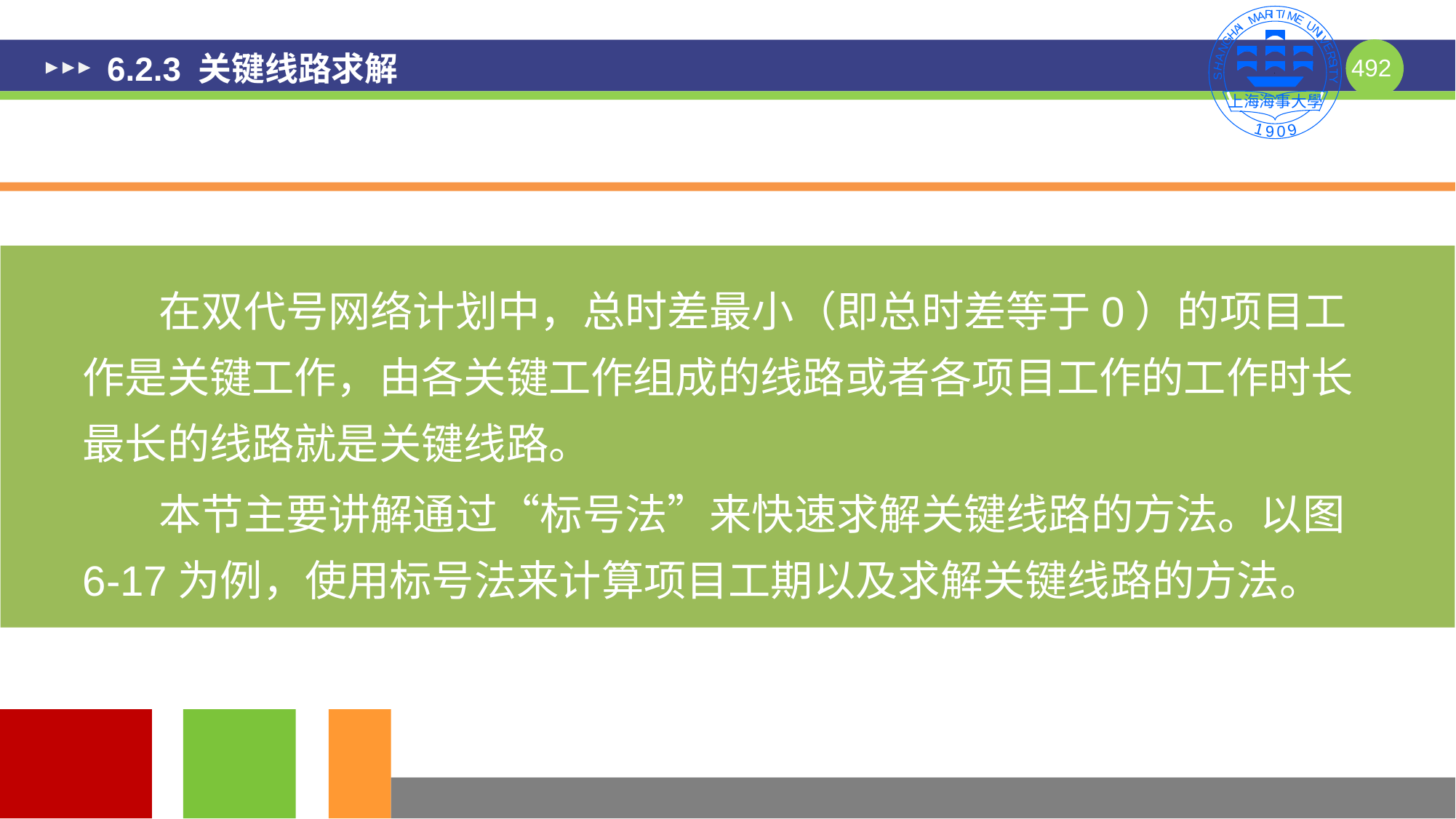

# 6.2.3 关键线路求解

       在双代号网络计划中，总时差最小（即总时差等于0）的项目工作是关键工作，由各关键工作组成的线路或者各项目工作的工作时长最长的线路就是关键线路。
       本节主要讲解通过“标号法”来快速求解关键线路的方法。以图6-17为例，使用标号法来计算项目工期以及求解关键线路的方法。

492